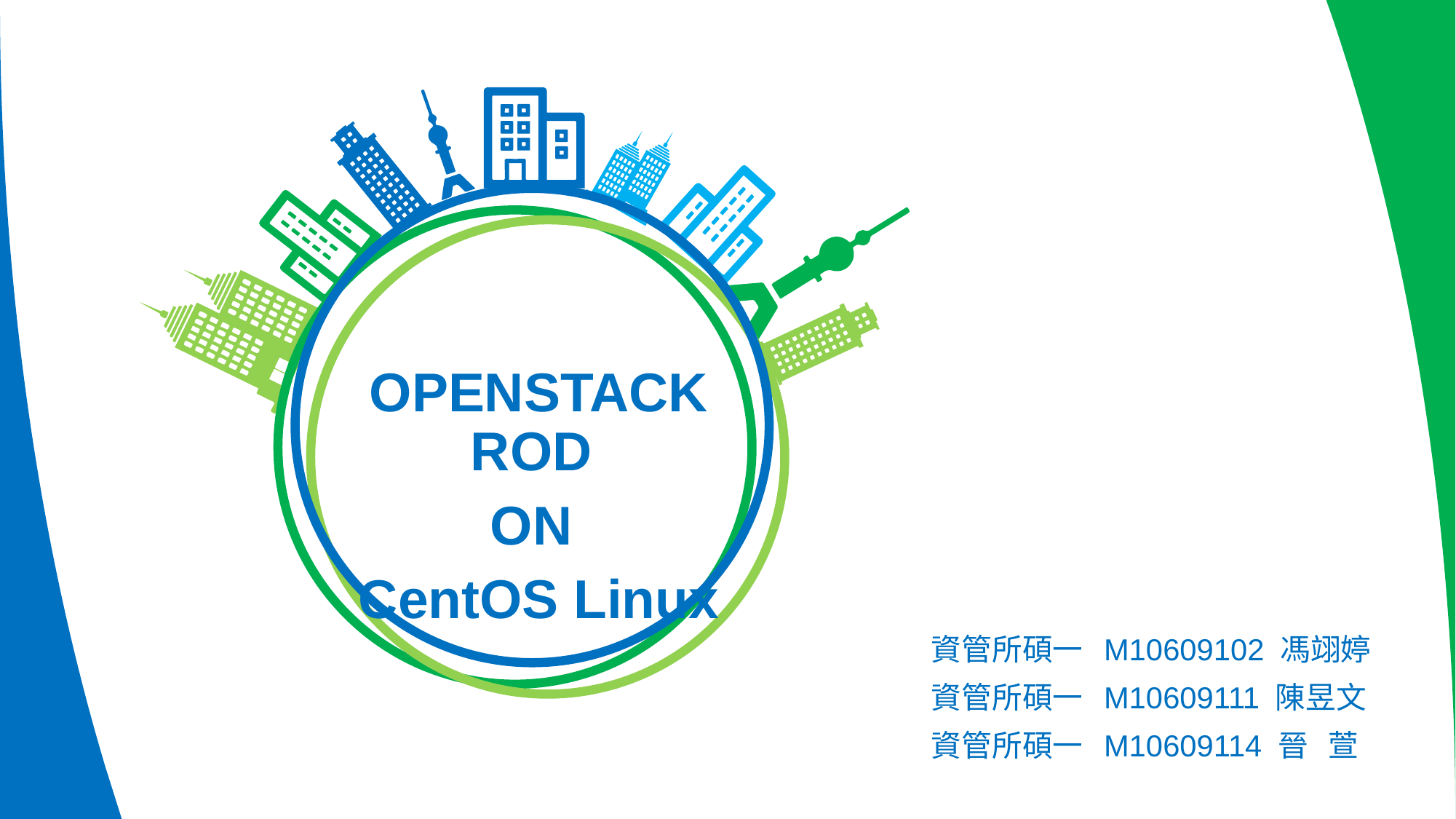

OPENSTACK ROD
ON
CentOS Linux
資管所碩一  M10609102 馮翊婷
資管所碩一  M10609111 陳昱文
資管所碩一  M10609114 晉   萱